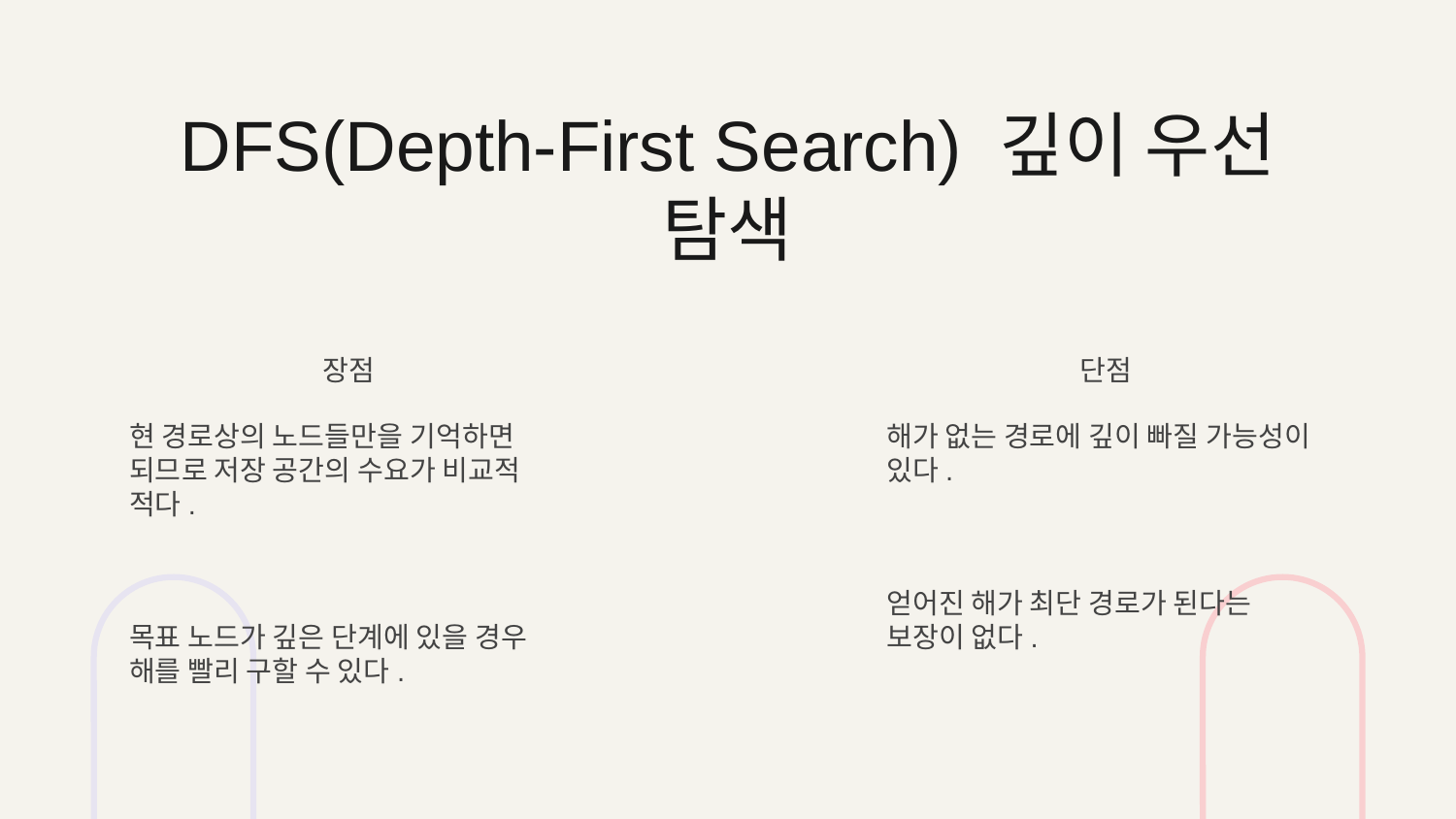

# DFS(Depth-First Search) 깊이 우선 탐색
장점
현 경로상의 노드들만을 기억하면 되므로 저장 공간의 수요가 비교적 적다.

목표 노드가 깊은 단계에 있을 경우 해를 빨리 구할 수 있다.
단점
해가 없는 경로에 깊이 빠질 가능성이 있다.

얻어진 해가 최단 경로가 된다는 보장이 없다.